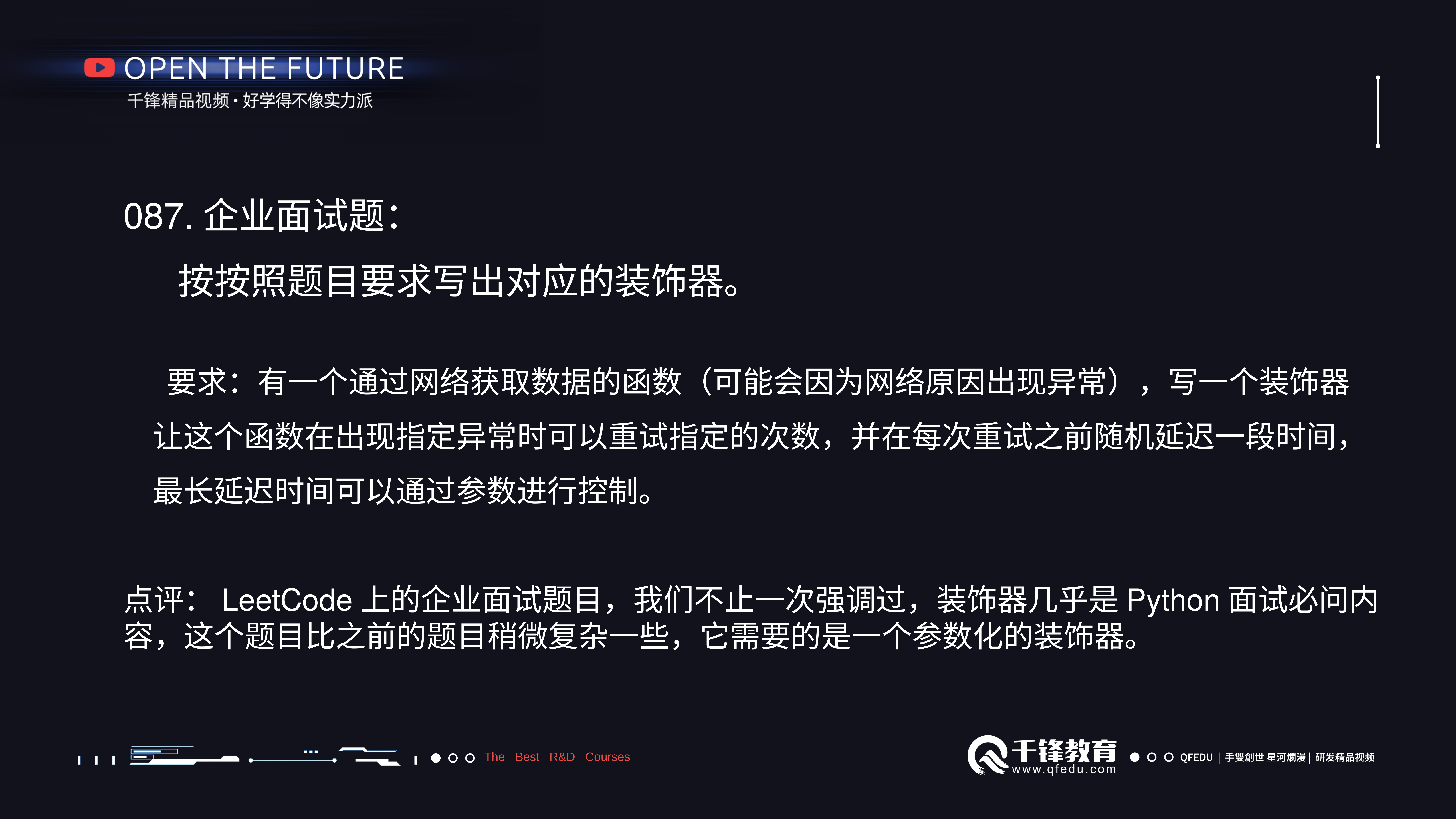

087.企业面试题：
按按照题目要求写出对应的装饰器。
要求：有一个通过网络获取数据的函数（可能会因为网络原因出现异常），写一个装饰器让这个函数在出现指定异常时可以重试指定的次数，并在每次重试之前随机延迟一段时间，最长延迟时间可以通过参数进行控制。
点评：LeetCode上的企业面试题目，我们不止一次强调过，装饰器几乎是Python面试必问内容，这个题目比之前的题目稍微复杂一些，它需要的是一个参数化的装饰器。